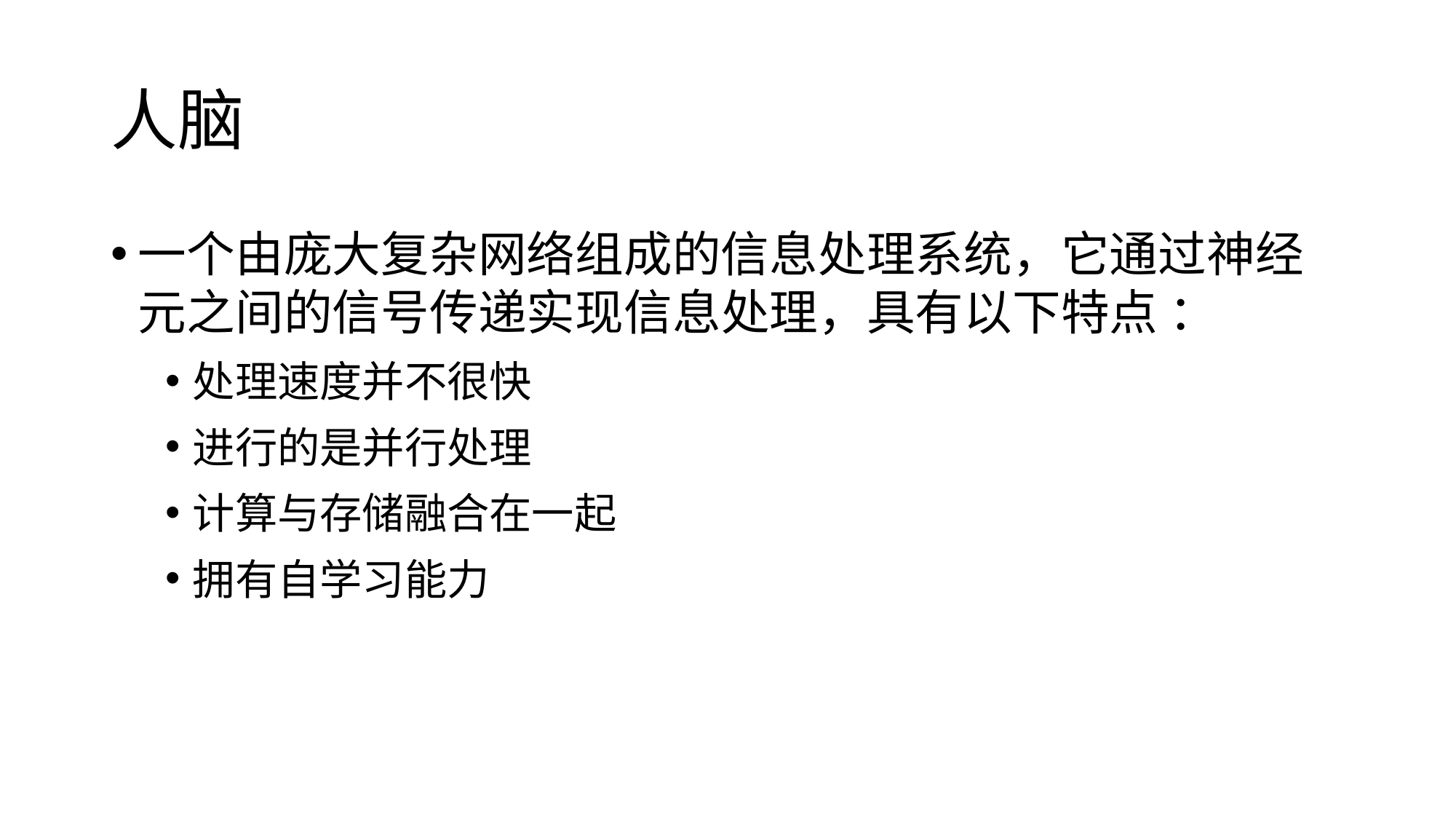

# 人脑
一个由庞大复杂网络组成的信息处理系统，它通过神经元之间的信号传递实现信息处理，具有以下特点 ：
处理速度并不很快
进行的是并行处理
计算与存储融合在一起
拥有自学习能力